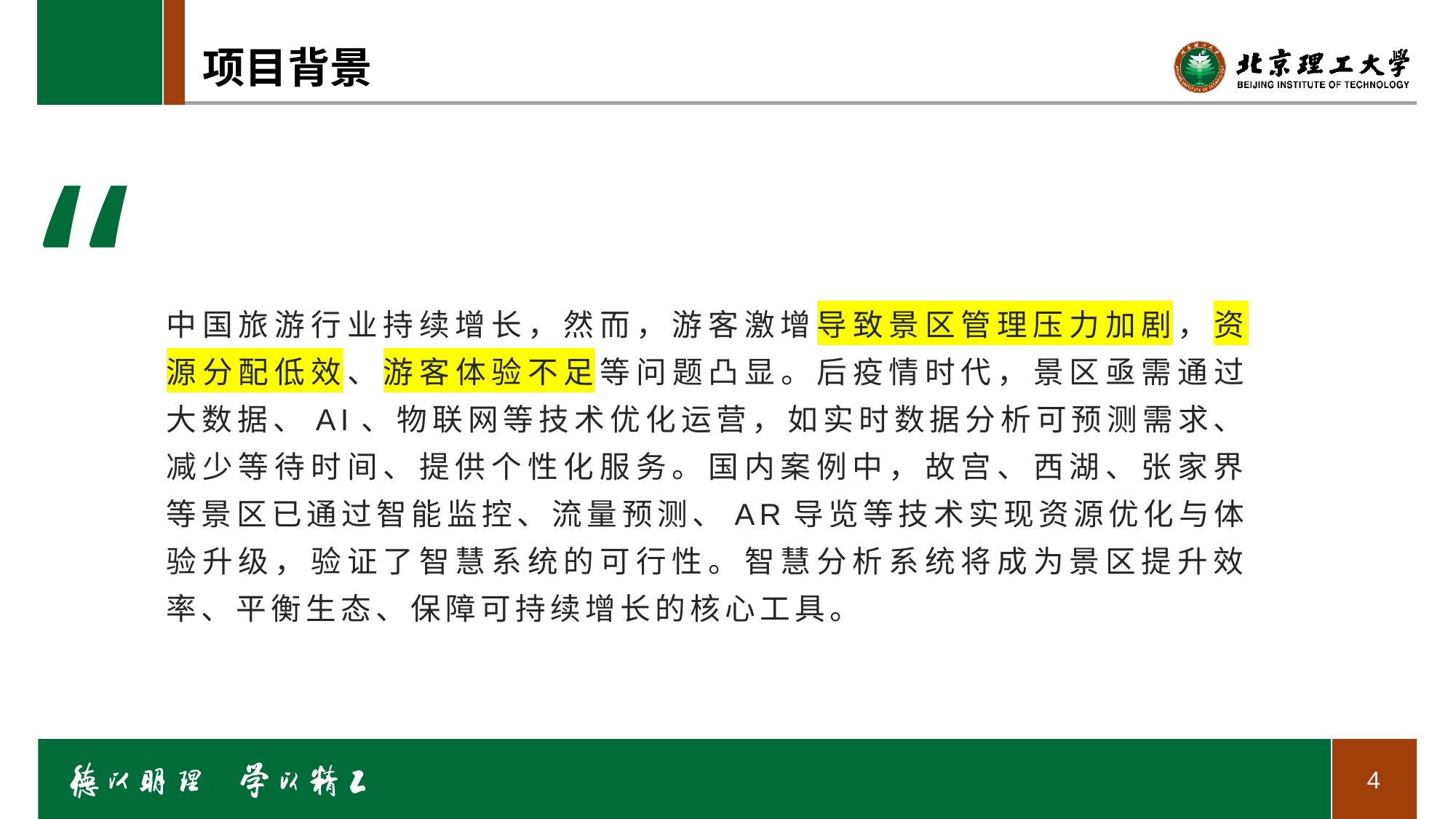

# 项目背景
“

中国旅游行业持续增长，然而，游客激增导致景区管理压力加剧，资源分配低效、游客体验不足等问题凸显。后疫情时代，景区亟需通过大数据、AI、物联网等技术优化运营，如实时数据分析可预测需求、减少等待时间、提供个性化服务。国内案例中，故宫、西湖、张家界等景区已通过智能监控、流量预测、AR导览等技术实现资源优化与体验升级，验证了智慧系统的可行性。智慧分析系统将成为景区提升效率、平衡生态、保障可持续增长的核心工具。